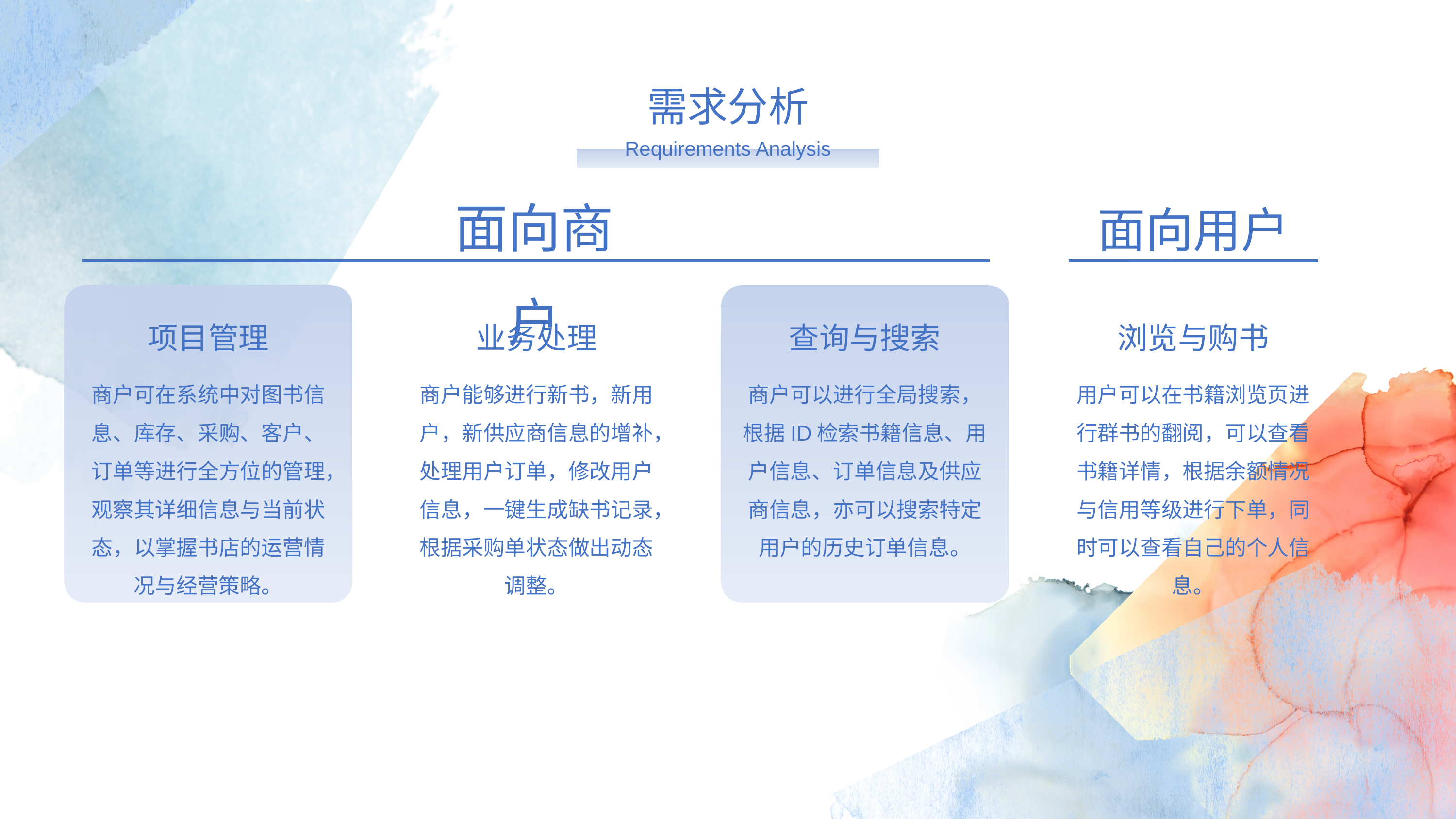

需求分析
Requirements Analysis

面向商户
面向用户

项目管理
业务处理
查询与搜索
浏览与购书

商户可在系统中对图书信息、库存、采购、客户、订单等进行全方位的管理，观察其详细信息与当前状态，以掌握书店的运营情况与经营策略。

商户能够进行新书，新用户，新供应商信息的增补，处理用户订单，修改用户信息，一键生成缺书记录，根据采购单状态做出动态调整。
商户可以进行全局搜索，根据ID检索书籍信息、用户信息、订单信息及供应商信息，亦可以搜索特定用户的历史订单信息。

用户可以在书籍浏览页进行群书的翻阅，可以查看书籍详情，根据余额情况与信用等级进行下单，同时可以查看自己的个人信息。